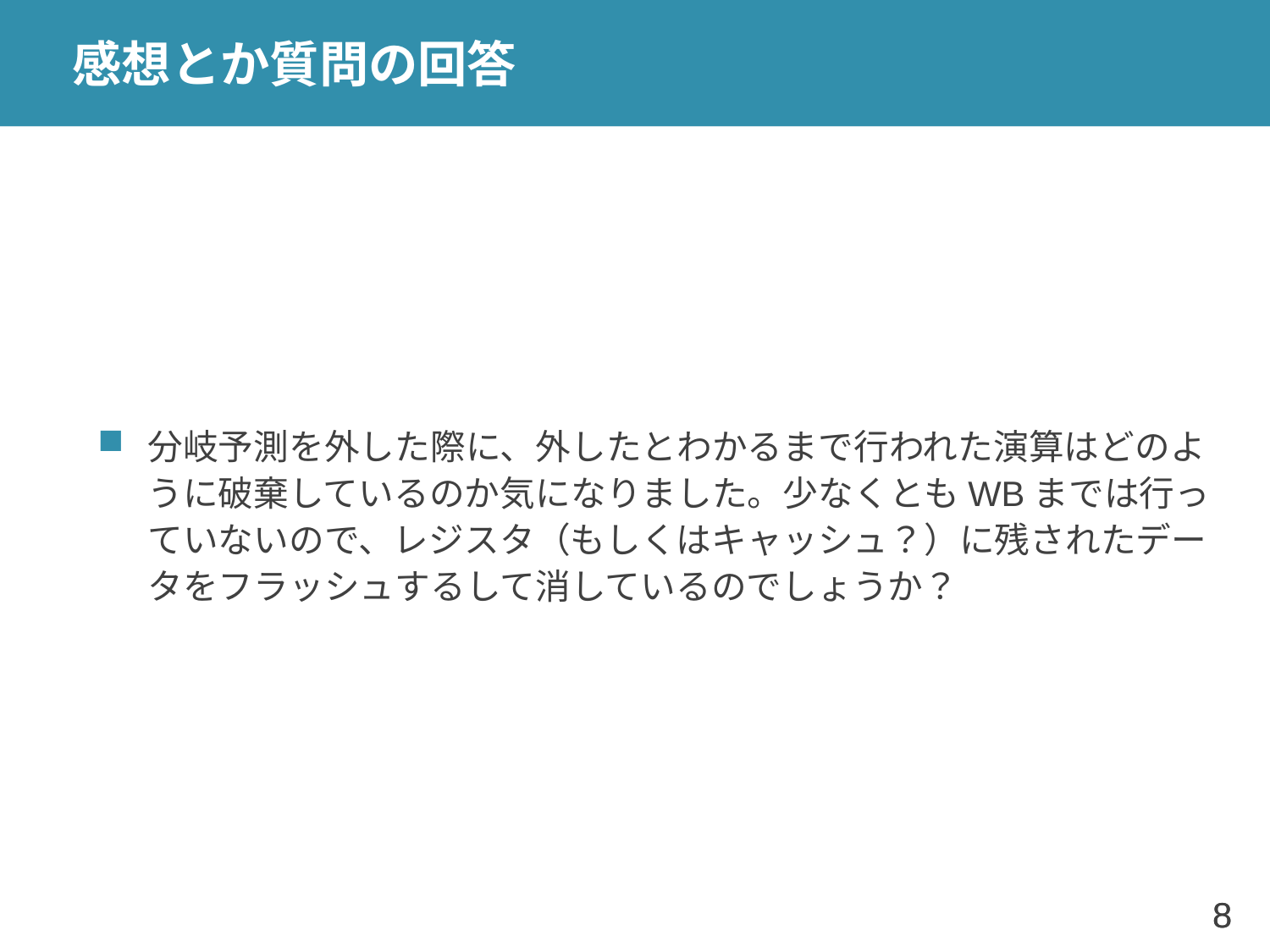

# 感想とか質問の回答
分岐予測を外した際に、外したとわかるまで行われた演算はどのように破棄しているのか気になりました。少なくともWBまでは行っていないので、レジスタ（もしくはキャッシュ？）に残されたデータをフラッシュするして消しているのでしょうか？